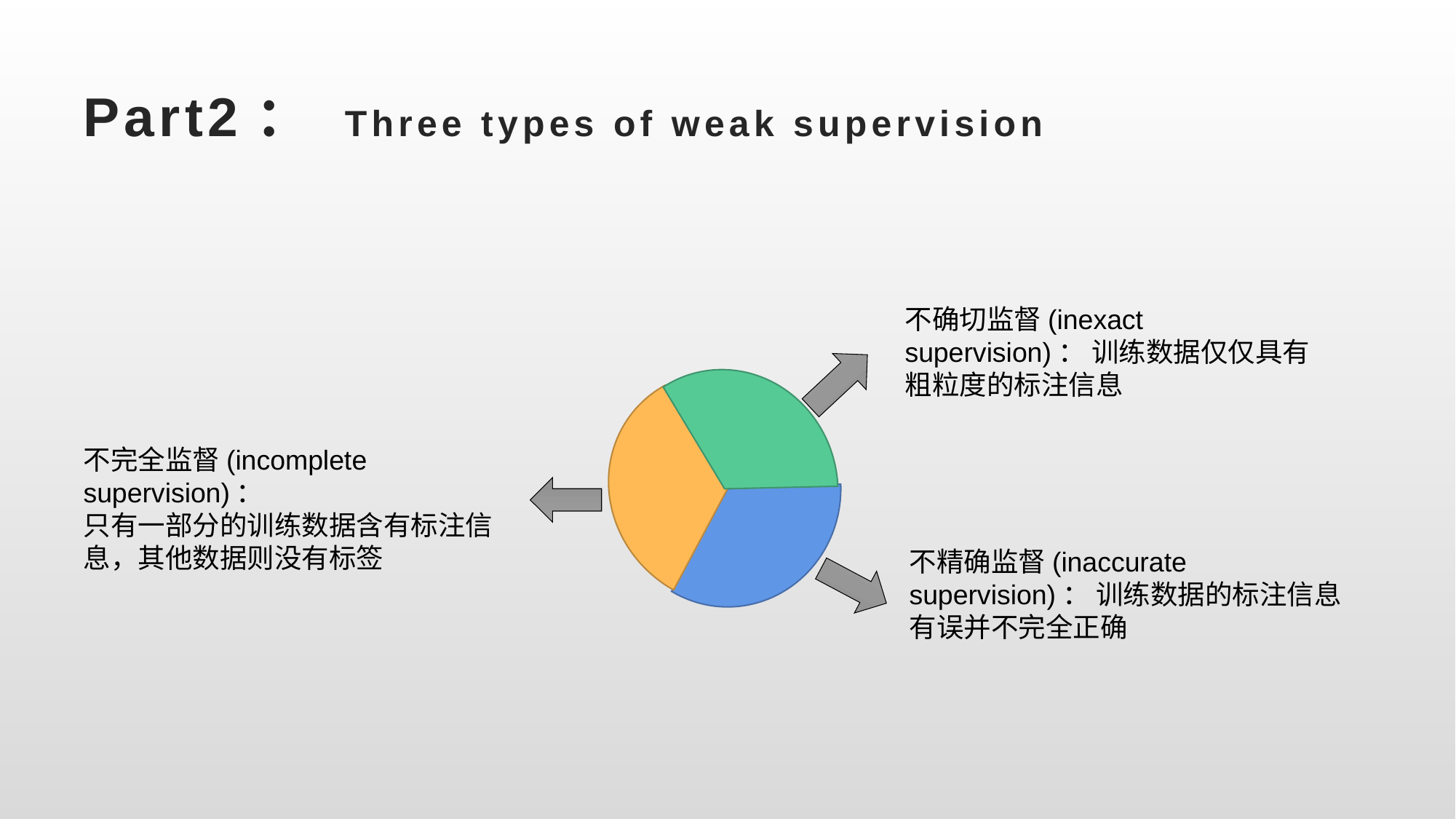

# Part2： Three types of weak supervision

不确切监督(inexact supervision)： 训练数据仅仅具有粗粒度的标注信息

不完全监督(incomplete supervision)：
只有一部分的训练数据含有标注信息，其他数据则没有标签

不精确监督(inaccurate supervision)： 训练数据的标注信息有误并不完全正确